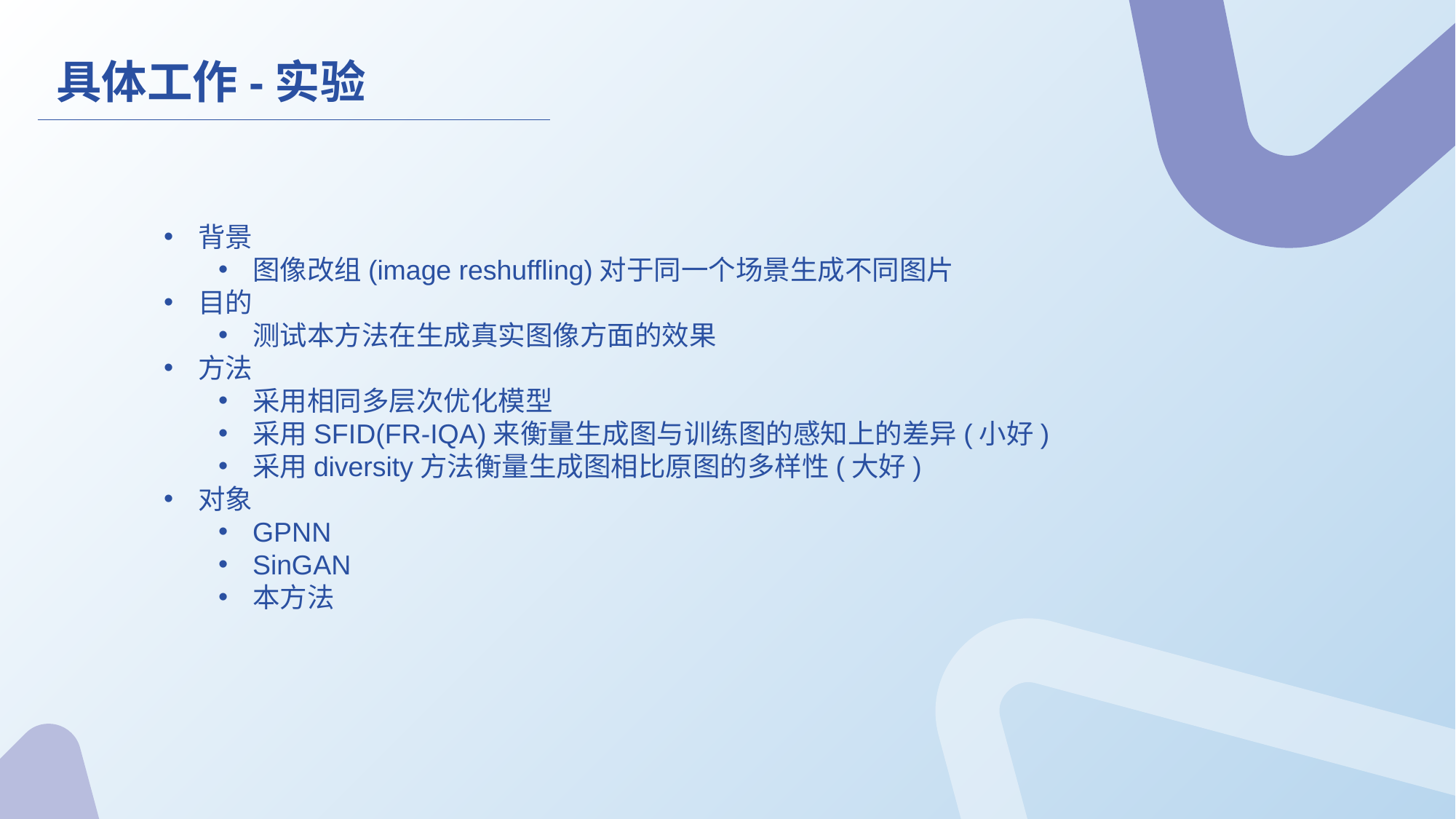

具体工作-实验
背景
图像改组(image reshuffling)对于同一个场景生成不同图片
目的
测试本方法在生成真实图像方面的效果
方法
采用相同多层次优化模型
采用SFID(FR-IQA)来衡量生成图与训练图的感知上的差异(小好)
采用diversity方法衡量生成图相比原图的多样性(大好)
对象
GPNN
SinGAN
本方法